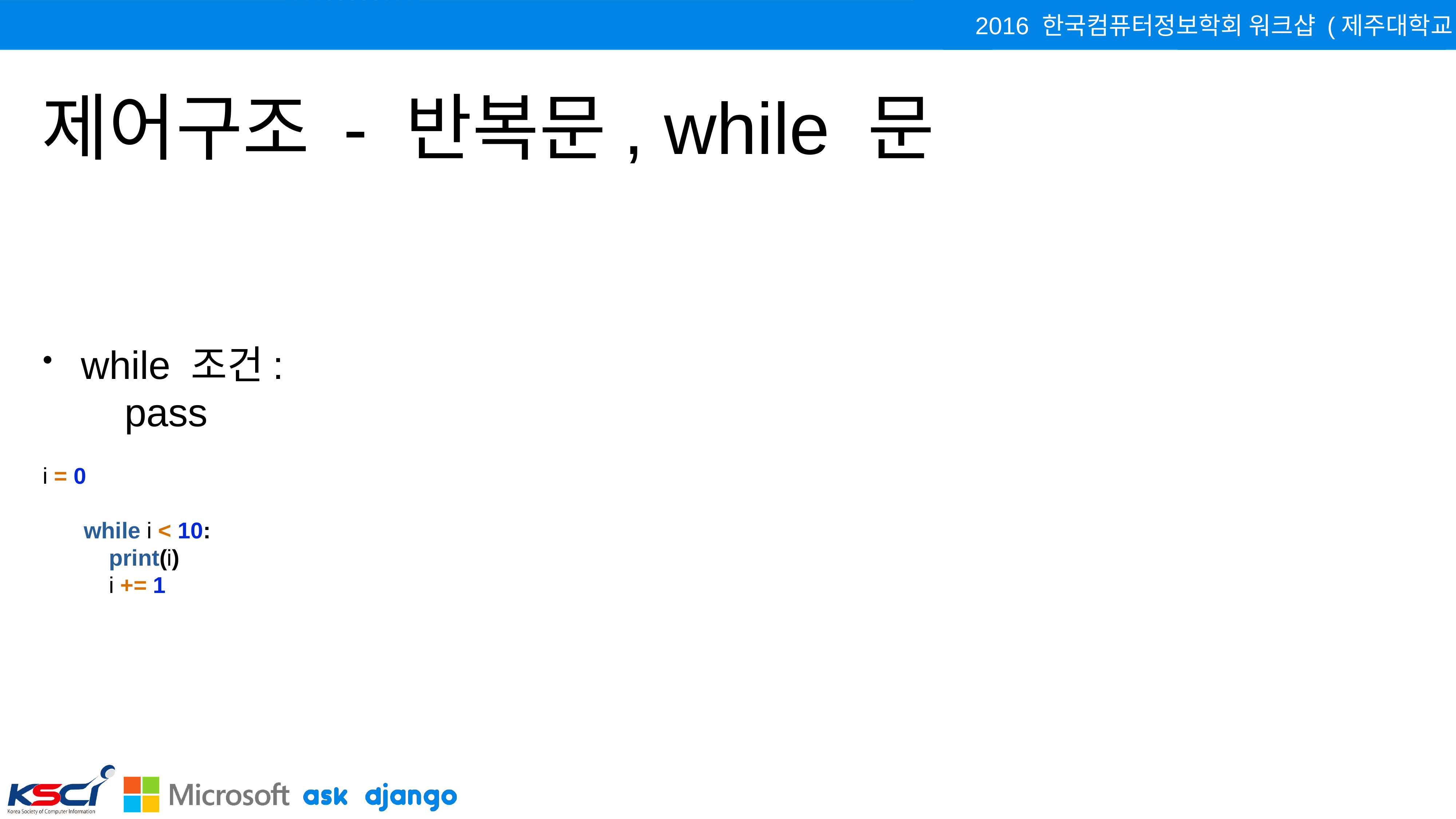

# 제어구조 - 반복문, while 문
while 조건:
    pass
i = 0

while i < 10:
    print(i)
    i += 1